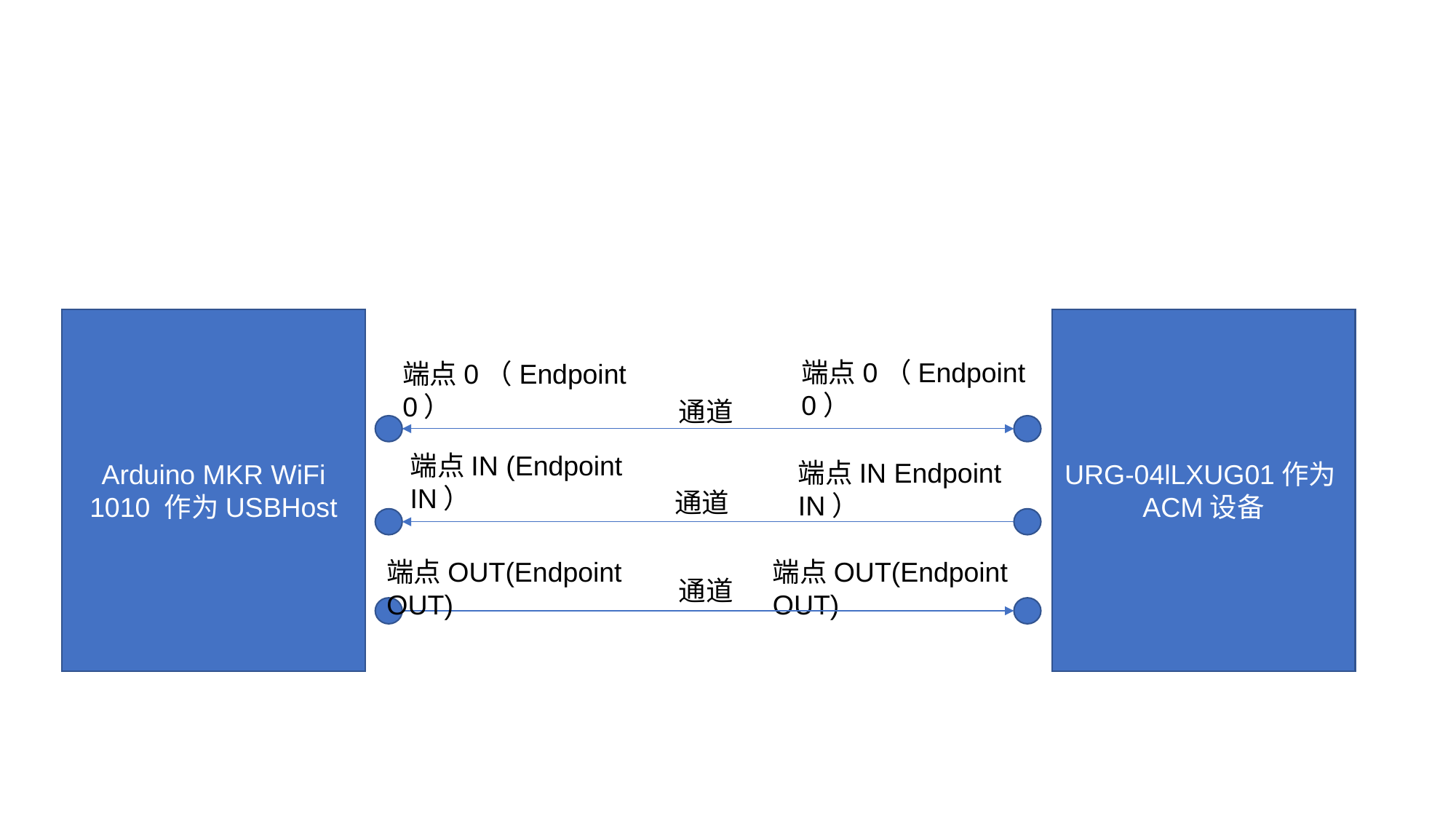

#
Arduino MKR WiFi 1010 作为USBHost
URG-04lLXUG01作为ACM设备
端点0（Endpoint 0）

端点0（Endpoint 0）
通道

端点IN (Endpoint  IN）
端点IN Endpoint  IN）
通道

端点OUT(Endpoint OUT)
端点OUT(Endpoint OUT)
通道